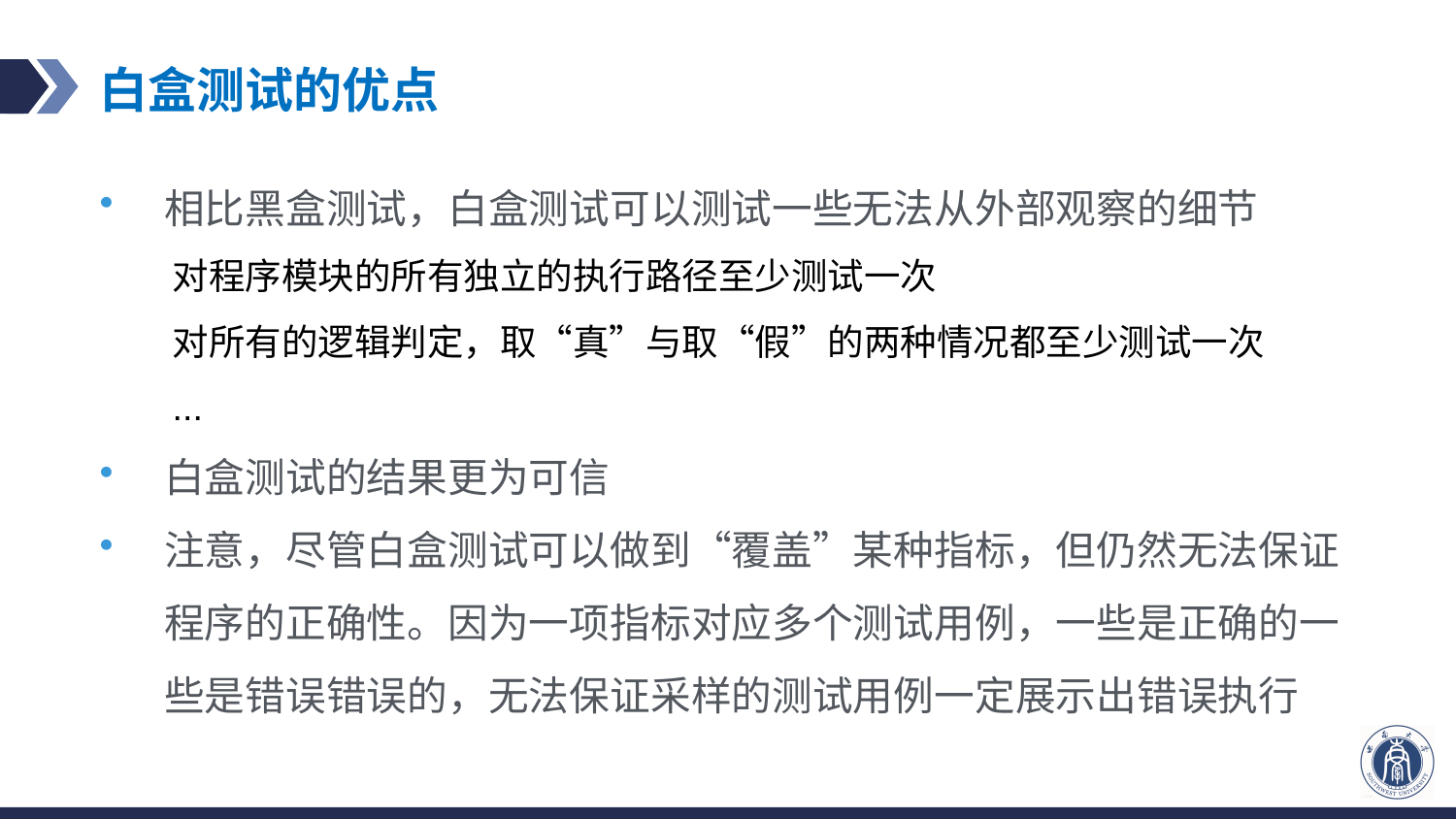

# 白盒测试的优点
相比黑盒测试，白盒测试可以测试一些无法从外部观察的细节
对程序模块的所有独立的执行路径至少测试一次
对所有的逻辑判定，取“真”与取“假”的两种情况都至少测试一次
...
白盒测试的结果更为可信
注意，尽管白盒测试可以做到“覆盖”某种指标，但仍然无法保证程序的正确性。因为一项指标对应多个测试用例，一些是正确的一些是错误错误的，无法保证采样的测试用例一定展示出错误执行